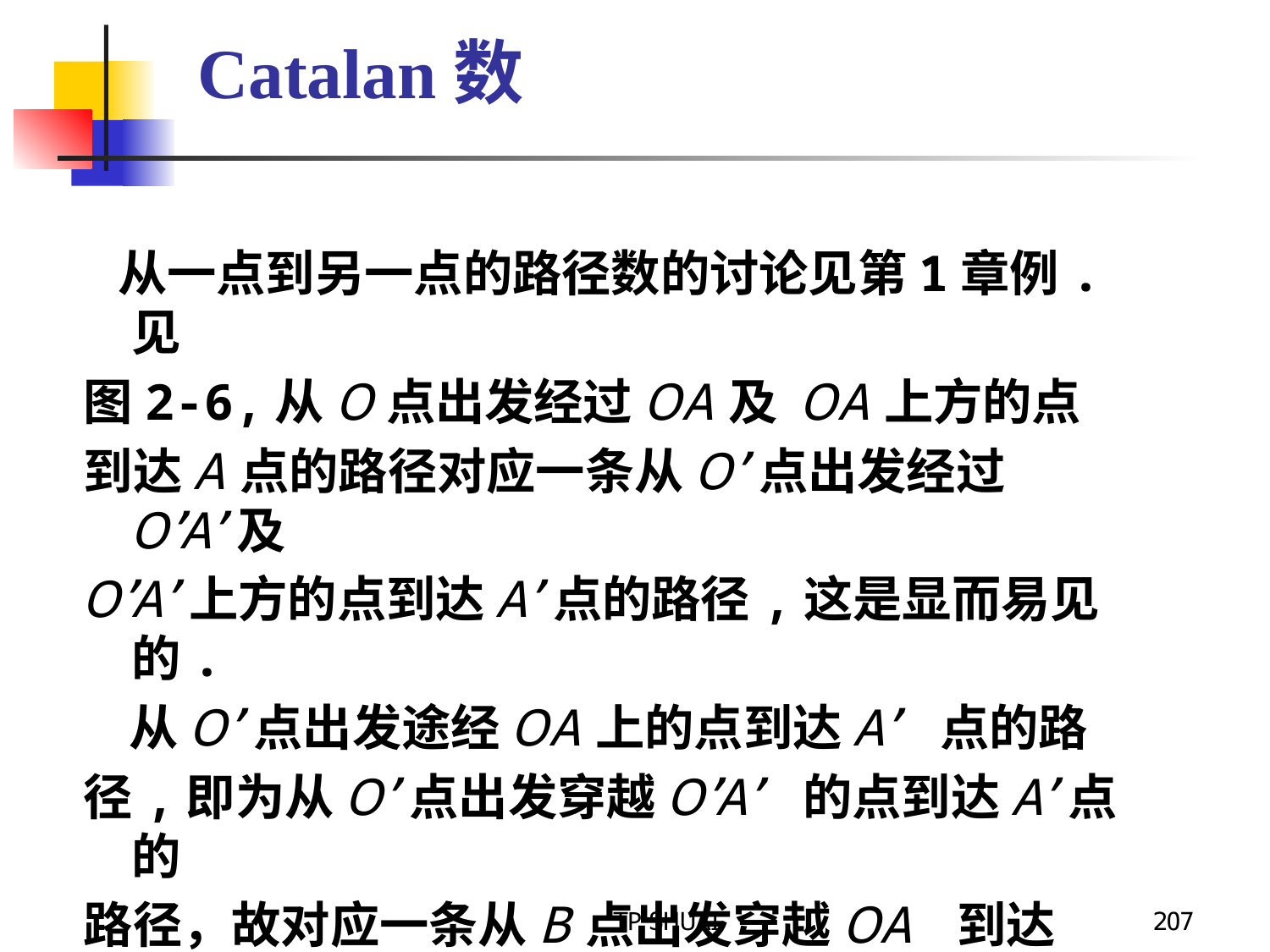

Catalan数
  从一点到另一点的路径数的讨论见第1章例.见
图2-6,从O点出发经过OA及 OA上方的点
到达A点的路径对应一条从O’点出发经过O’A’及
O’A’上方的点到达A’点的路径,这是显而易见的.
   从O’点出发途经OA上的点到达A’ 点的路
径,即为从O’点出发穿越O’A’ 的点到达A’点的
路径，故对应一条从B点出发穿越OA 到达A’点
的路径。
TP SHUAI
207